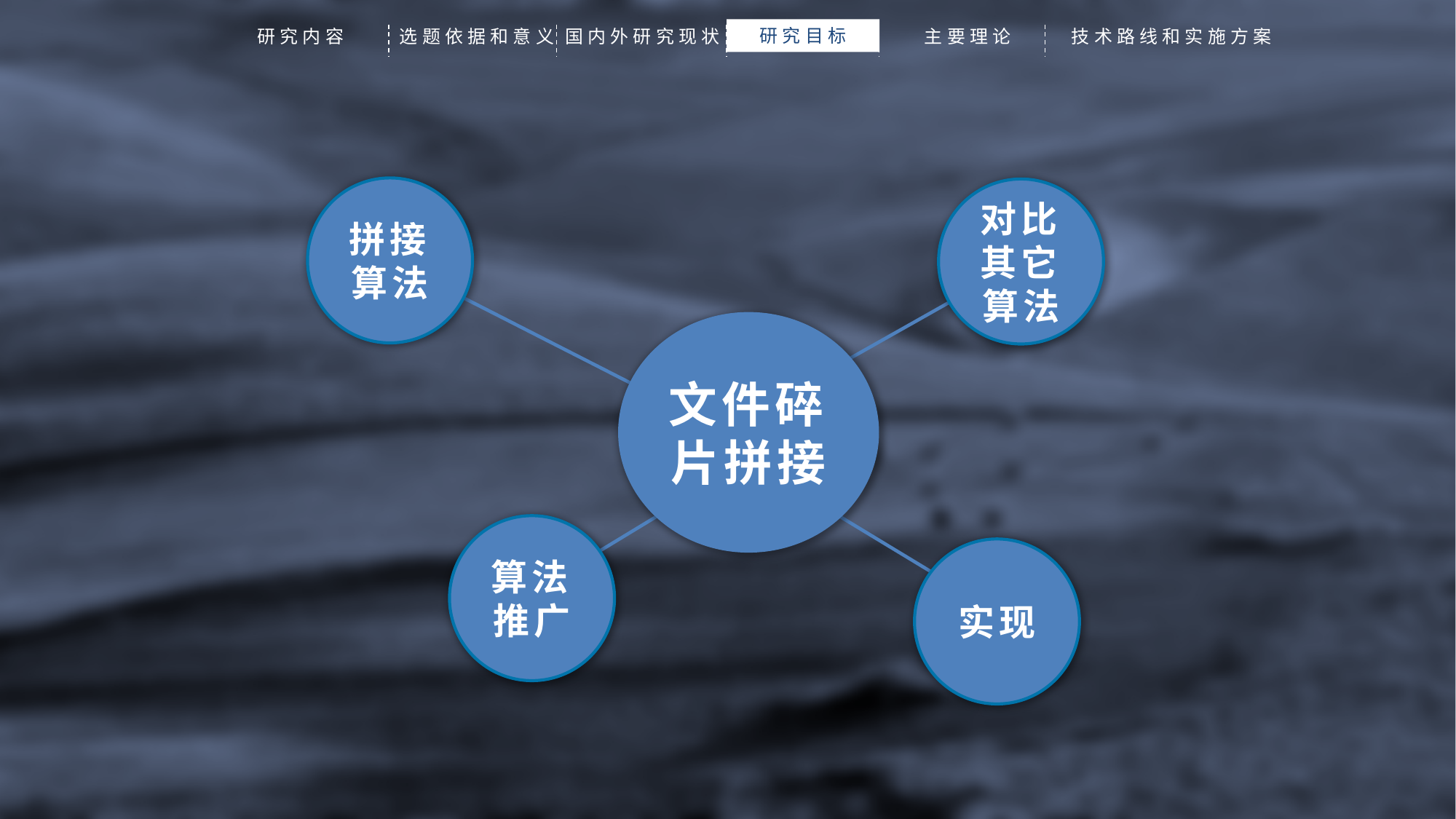

研究目标
研究内容
选题依据和意义
国内外研究现状
主要理论
技术路线和实施方案
拼接算法
对比其它算法
文件碎片拼接
算法推广
实现